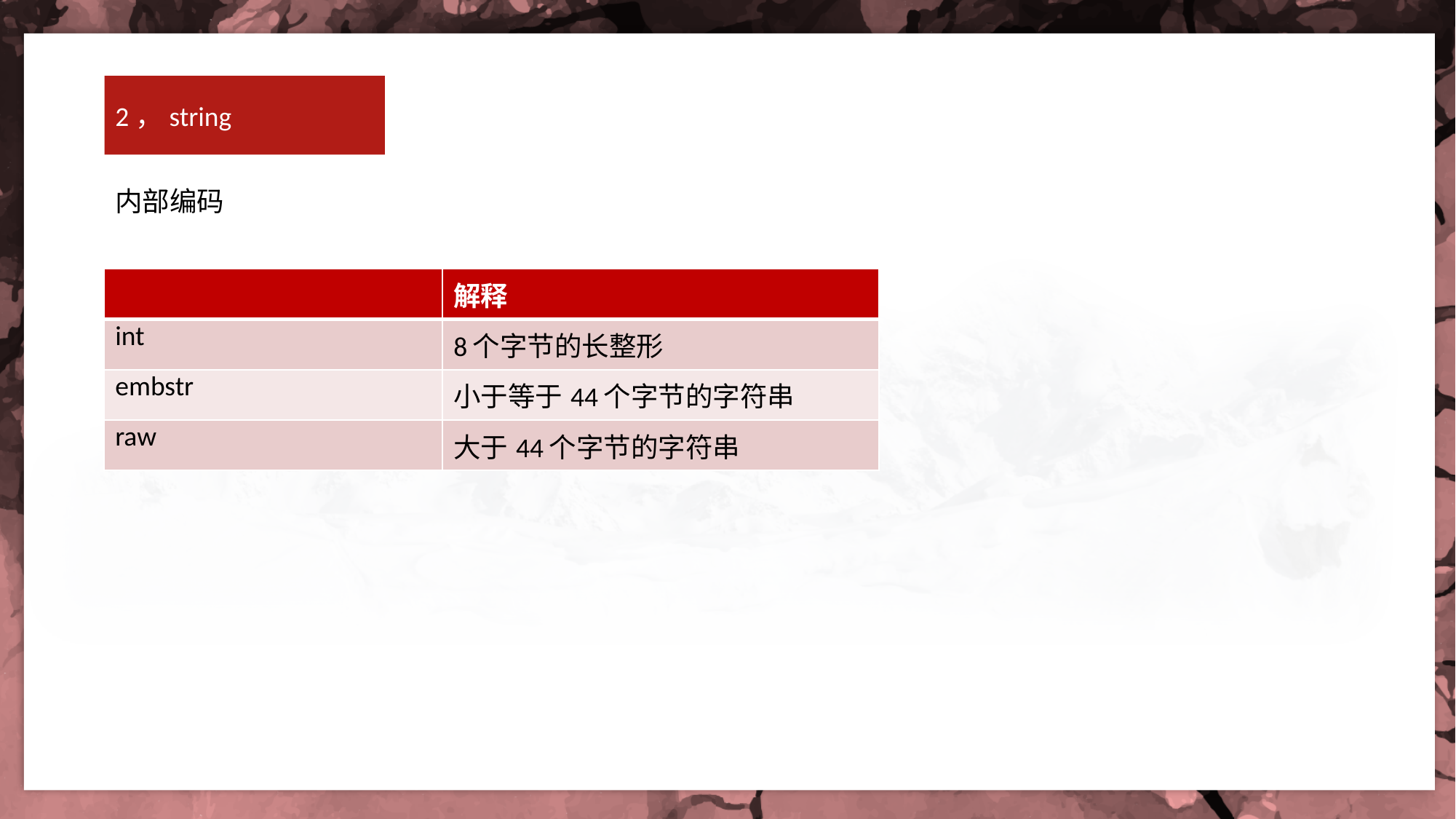

2，string
内部编码

|  | 解释 |
| --- | --- |
| int | 8个字节的长整形 |
| embstr | 小于等于44个字节的字符串 |
| raw | 大于44个字节的字符串 |